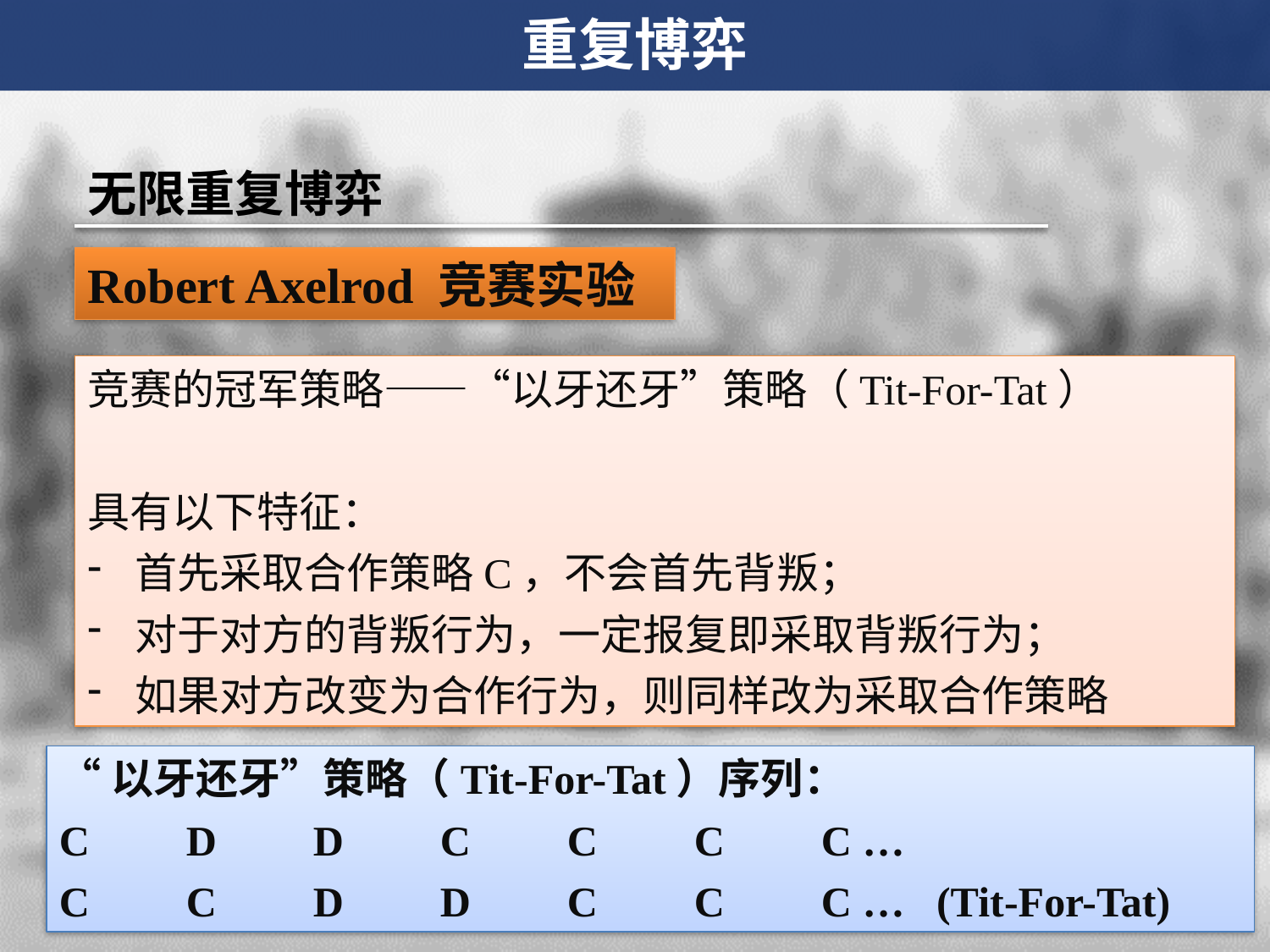

重复博弈

无限重复博弈
Robert Axelrod 竞赛实验
竞赛的冠军策略——“以牙还牙”策略（Tit-For-Tat）

具有以下特征：
首先采取合作策略C，不会首先背叛；
对于对方的背叛行为，一定报复即采取背叛行为；
如果对方改变为合作行为，则同样改为采取合作策略
“以牙还牙”策略（Tit-For-Tat）序列：
C	D	D	C	C	C	C …
C 	C	D	D	C	C	C …   (Tit-For-Tat)